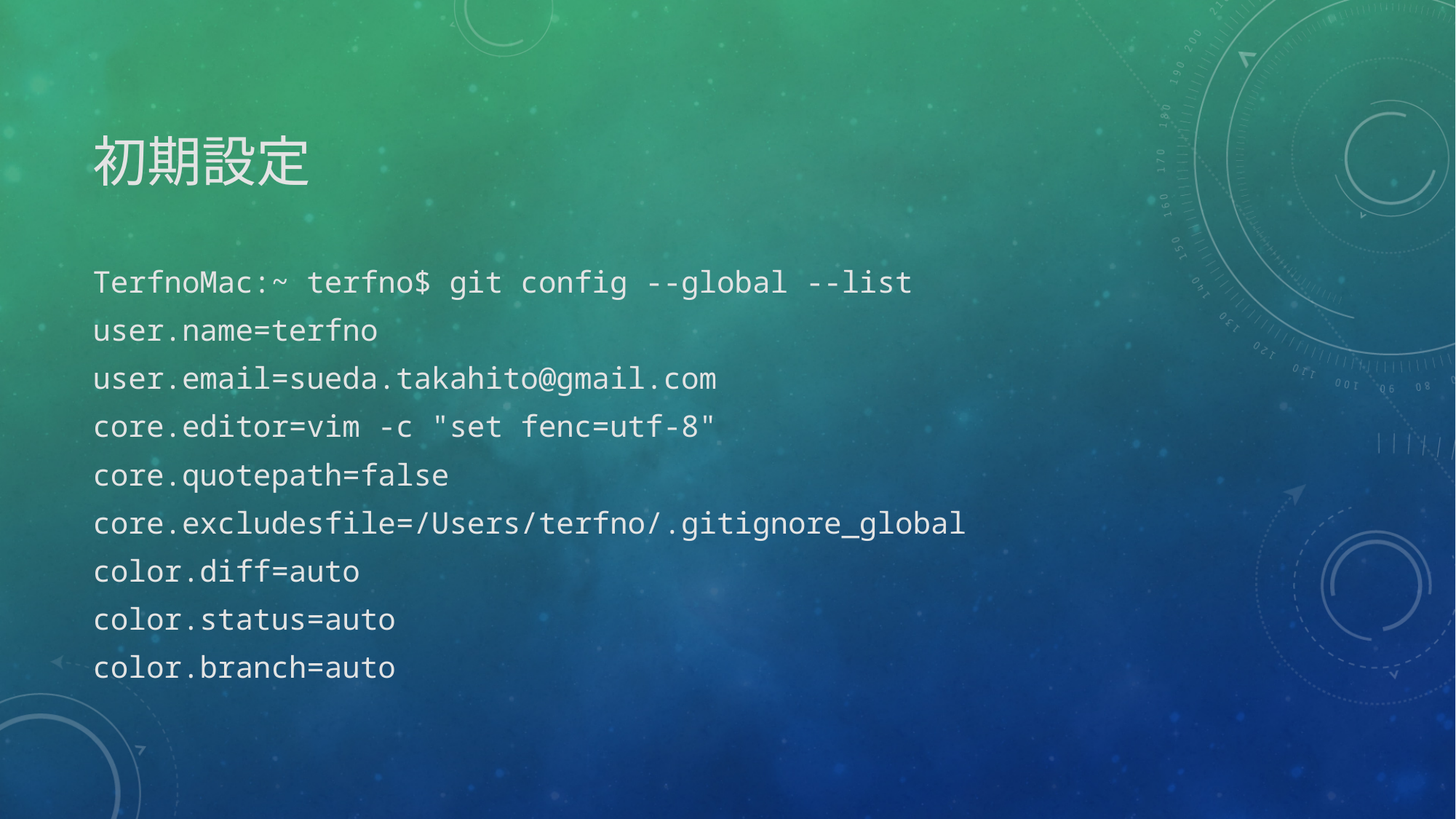

# 初期設定
TerfnoMac:~ terfno$ git config --global --list
user.name=terfno
user.email=sueda.takahito@gmail.com
core.editor=vim -c "set fenc=utf-8"
core.quotepath=false
core.excludesfile=/Users/terfno/.gitignore_global
color.diff=auto
color.status=auto
color.branch=auto